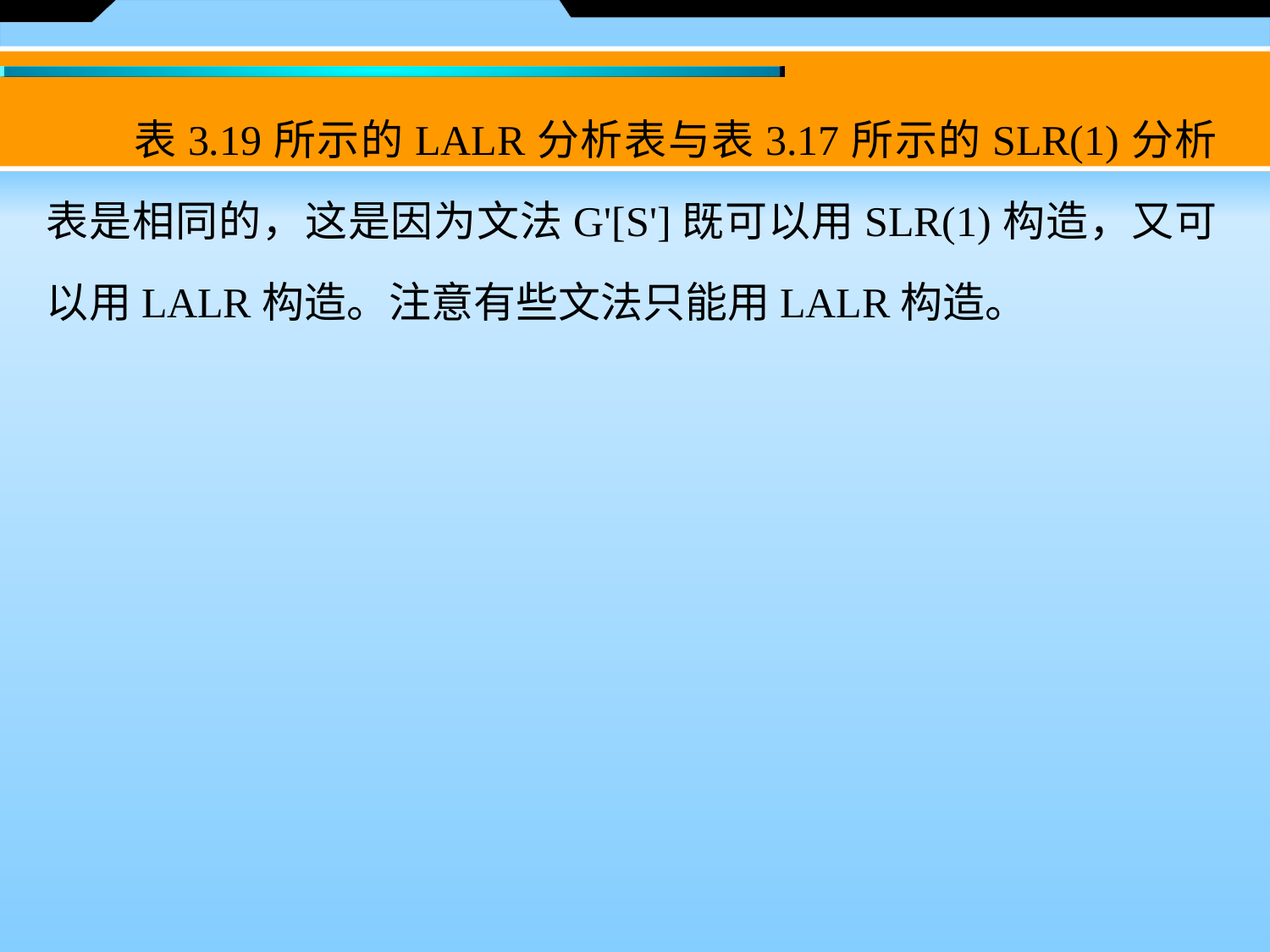

表3.19所示的LALR分析表与表3.17所示的SLR(1)分析表是相同的，这是因为文法G'[S']既可以用SLR(1)构造，又可以用LALR构造。注意有些文法只能用LALR构造。